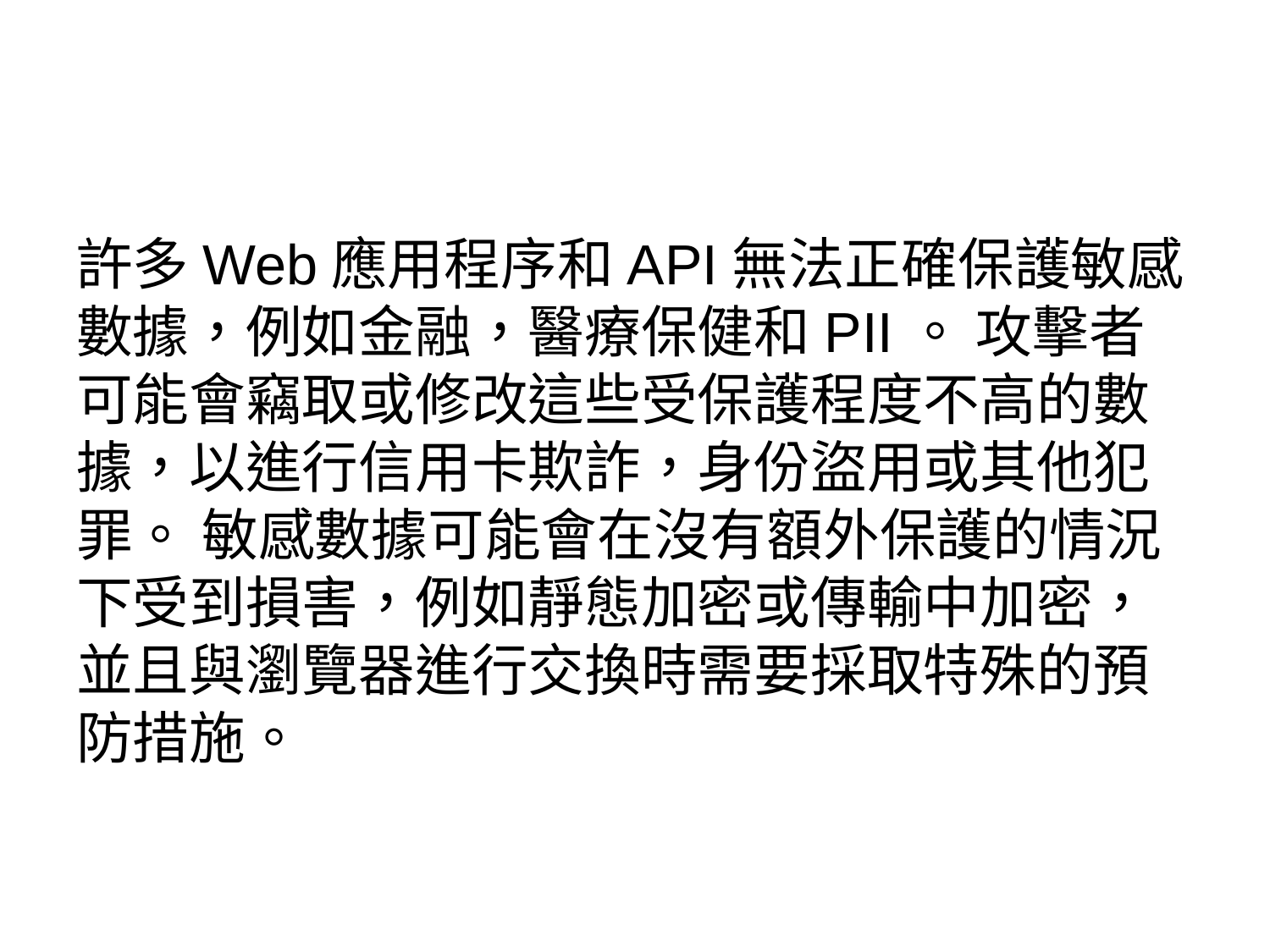

#
許多Web應用程序和API無法正確保護敏感數據，例如金融，醫療保健和PII。 攻擊者可能會竊取或修改這些受保護程度不高的數據，以進行信用卡欺詐，身份盜用或其他犯罪。 敏感數據可能會在沒有額外保護的情況下受到損害，例如靜態加密或傳輸中加密，並且與瀏覽器進行交換時需要採取特殊的預防措施。